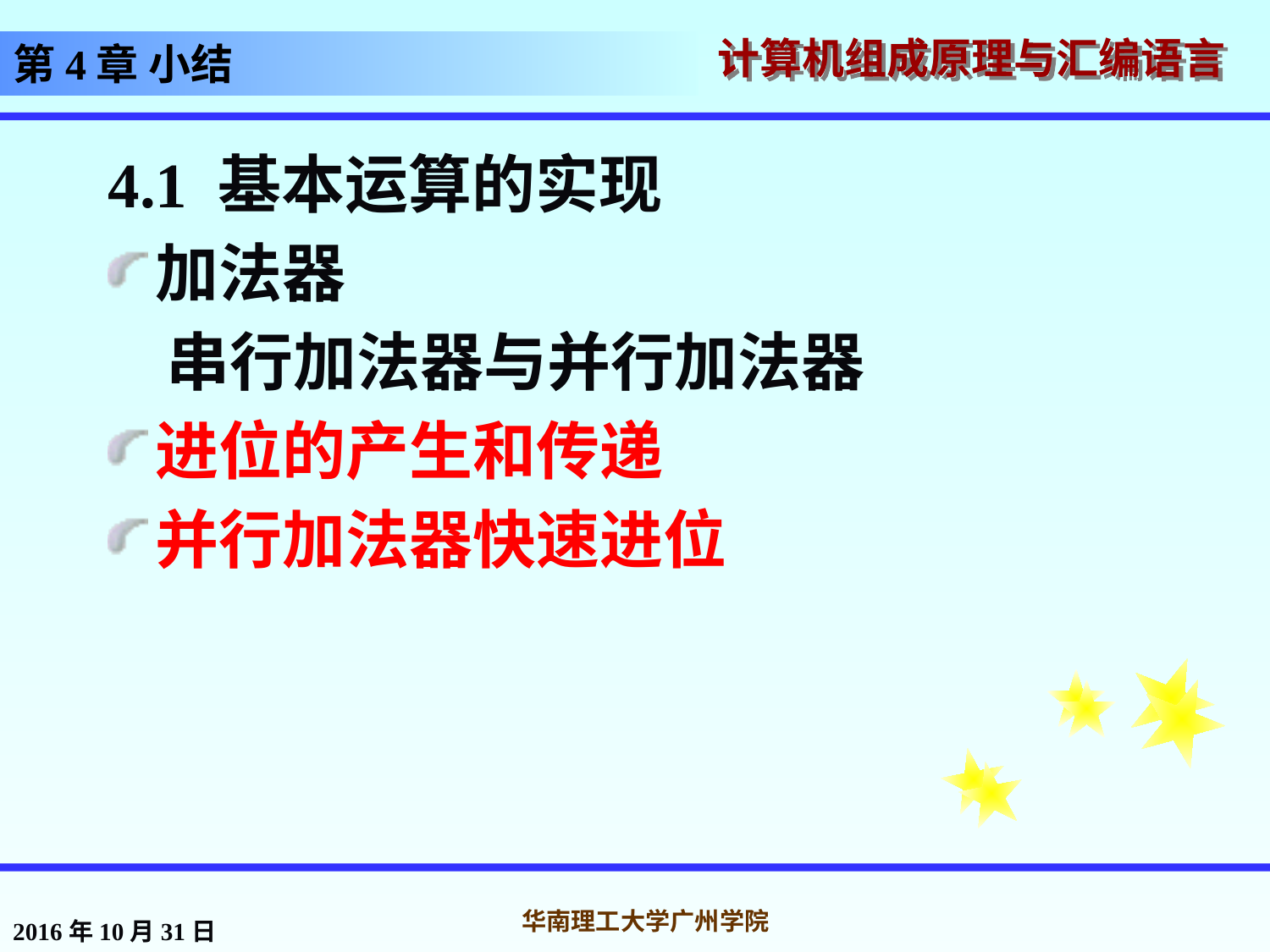

# 第4章 小结
4.1 基本运算的实现
加法器
   串行加法器与并行加法器
进位的产生和传递
并行加法器快速进位
2016年10月31日
华南理工大学广州学院